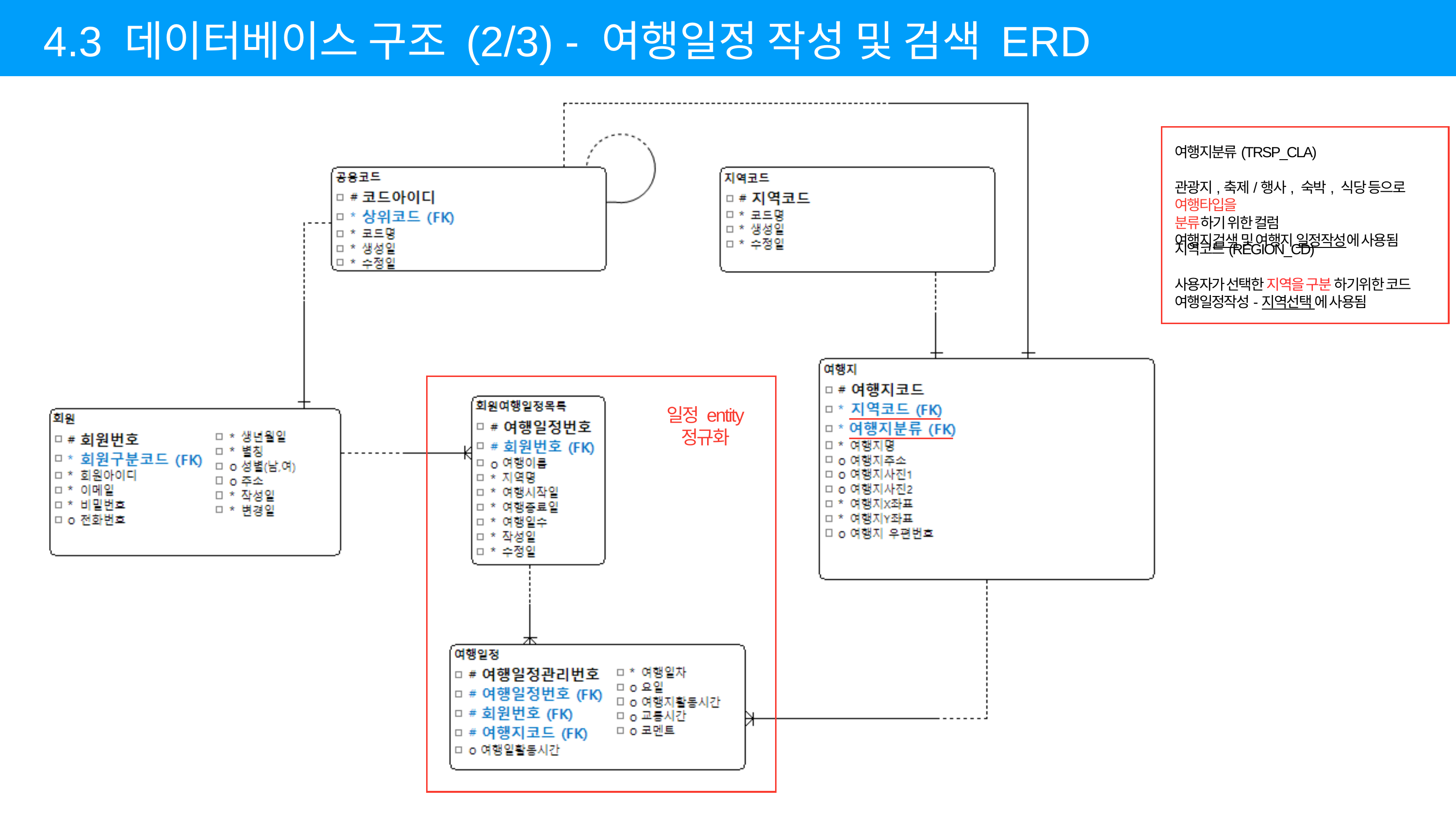

4.3 데이터베이스 구조 (2/3) - 여행일정 작성 및 검색 ERD

여행지분류(TRSP_CLA)

관광지,축제/행사, 숙박, 식당 등으로 여행타입을
분류하기 위한 컬럼
여행지검색 및 여행지 일정작성에 사용됨

지역코드(REGION_CD)

사용자가 선택한 지역을 구분 하기위한 코드
여행일정작성-지역선택 에 사용됨

일정 entity
정규화